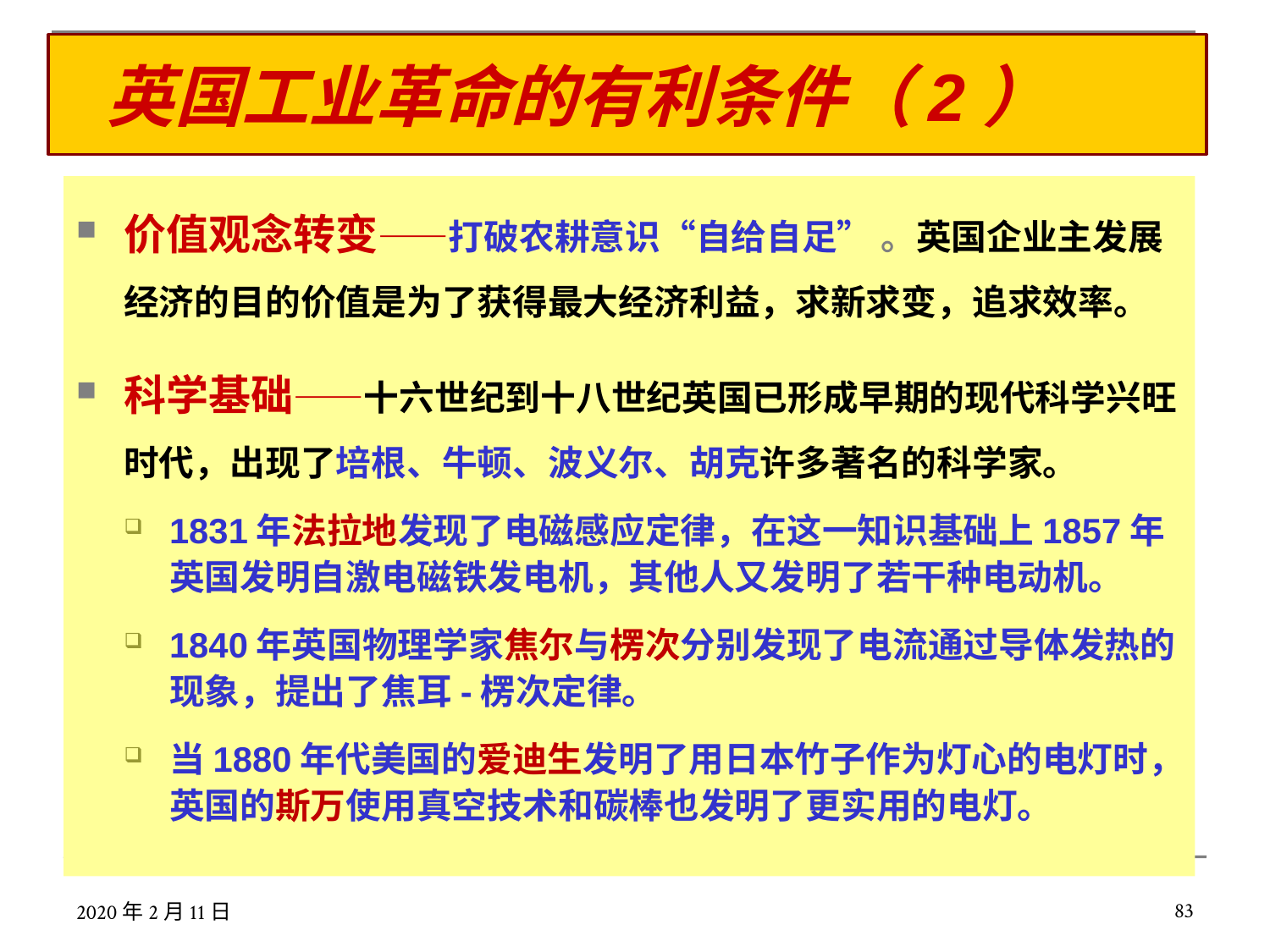

# 英国工业革命的有利条件（2）
价值观念转变——打破农耕意识“自给自足” 。英国企业主发展经济的目的价值是为了获得最大经济利益，求新求变，追求效率。
科学基础——十六世纪到十八世纪英国已形成早期的现代科学兴旺时代，出现了培根、牛顿、波义尔、胡克许多著名的科学家。
1831年法拉地发现了电磁感应定律，在这一知识基础上1857年英国发明自激电磁铁发电机，其他人又发明了若干种电动机。
1840年英国物理学家焦尔与楞次分别发现了电流通过导体发热的现象，提出了焦耳-楞次定律。
当1880年代美国的爱迪生发明了用日本竹子作为灯心的电灯时，英国的斯万使用真空技术和碳棒也发明了更实用的电灯。
2020年2月11日
83